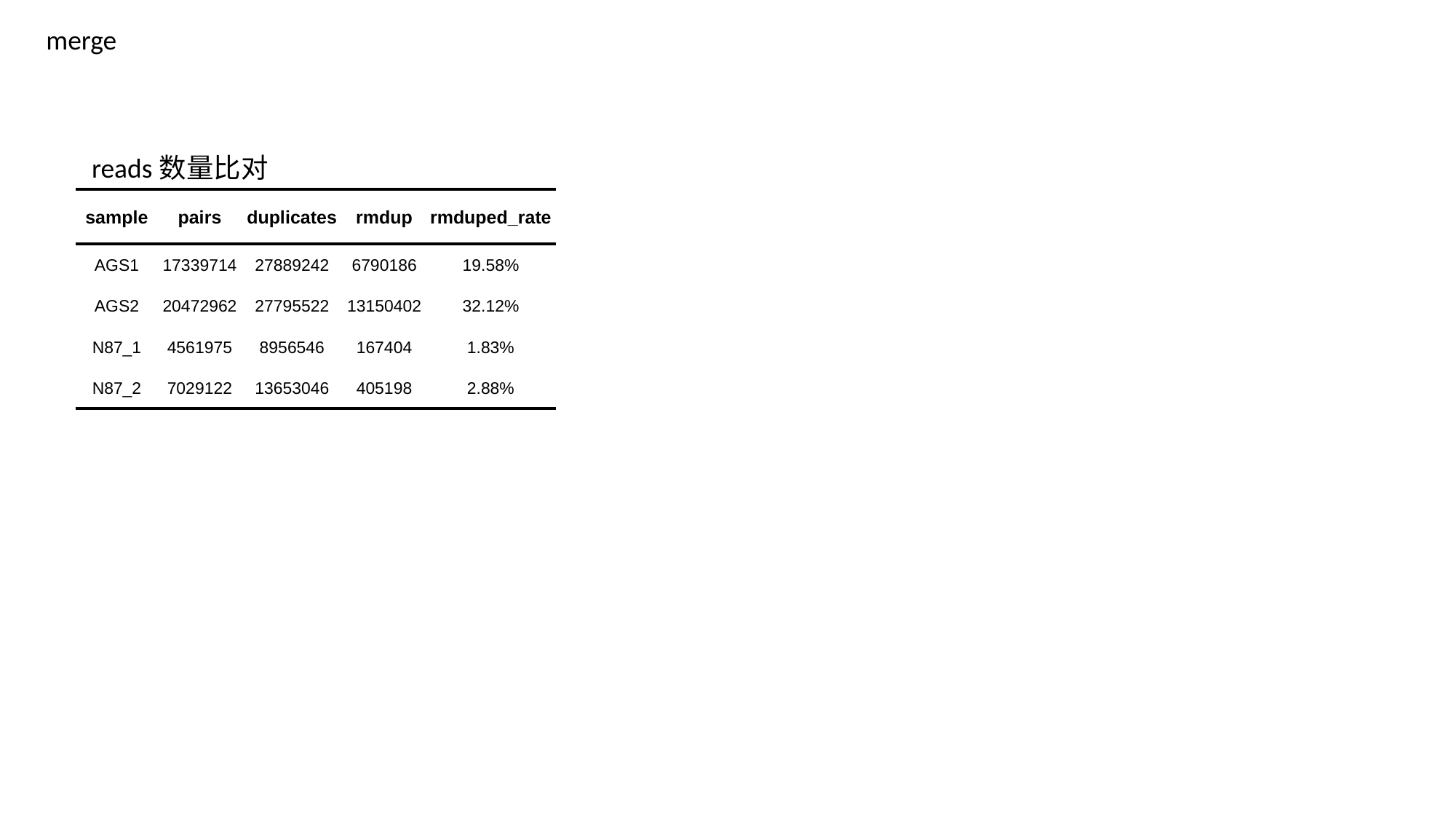

merge
reads数量比对
| sample | pairs | duplicates | rmdup | rmduped\_rate |
| --- | --- | --- | --- | --- |
| AGS1 | 17339714 | 27889242 | 6790186 | 19.58% |
| AGS2 | 20472962 | 27795522 | 13150402 | 32.12% |
| N87\_1 | 4561975 | 8956546 | 167404 | 1.83% |
| N87\_2 | 7029122 | 13653046 | 405198 | 2.88% |